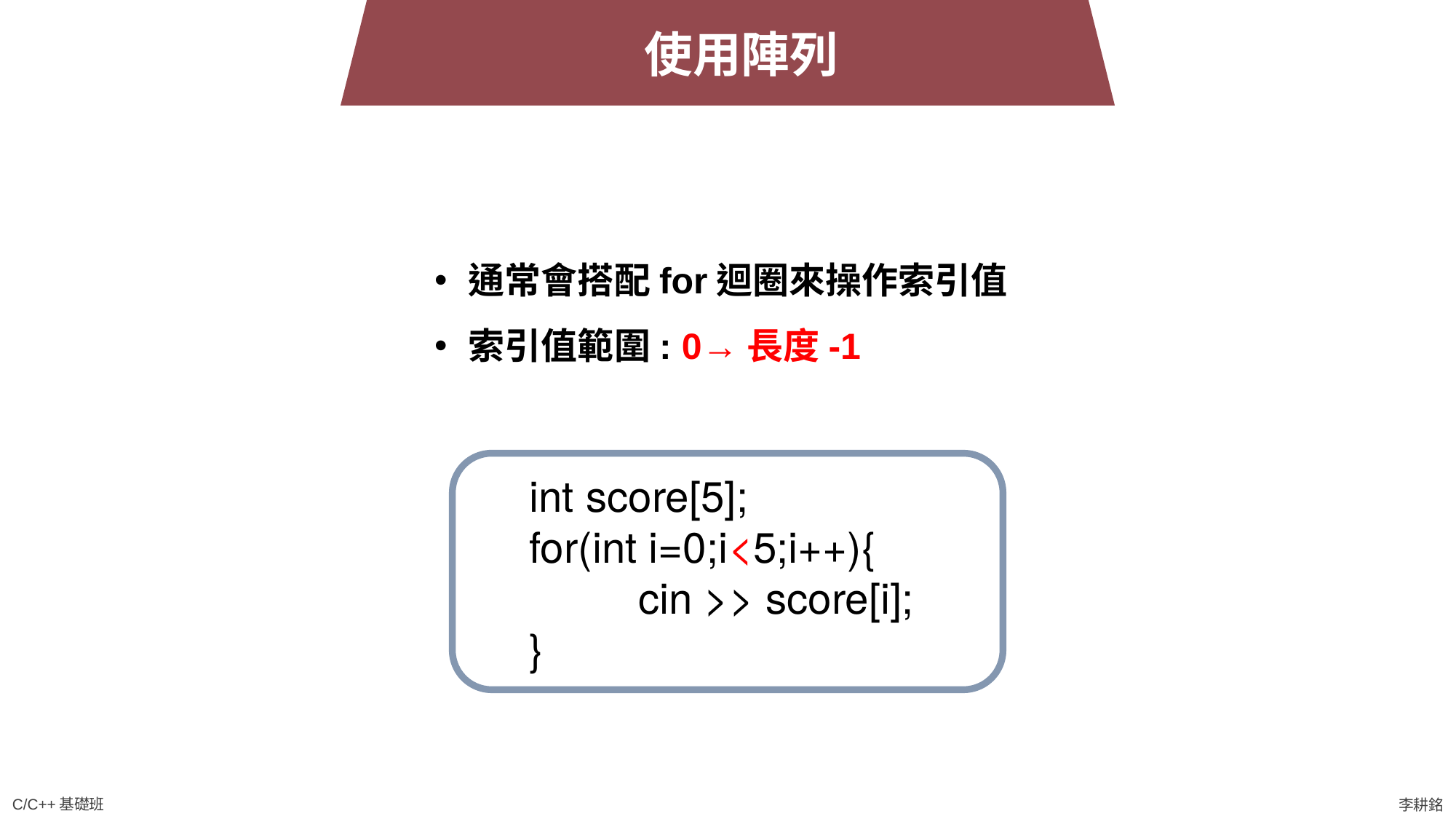

使用陣列
通常會搭配for迴圈來操作索引值
索引值範圍: 0→長度-1
int score[5];
for(int i=0;i<5;i++){
	cin >> score[i];
}
C/C++基礎班
李耕銘